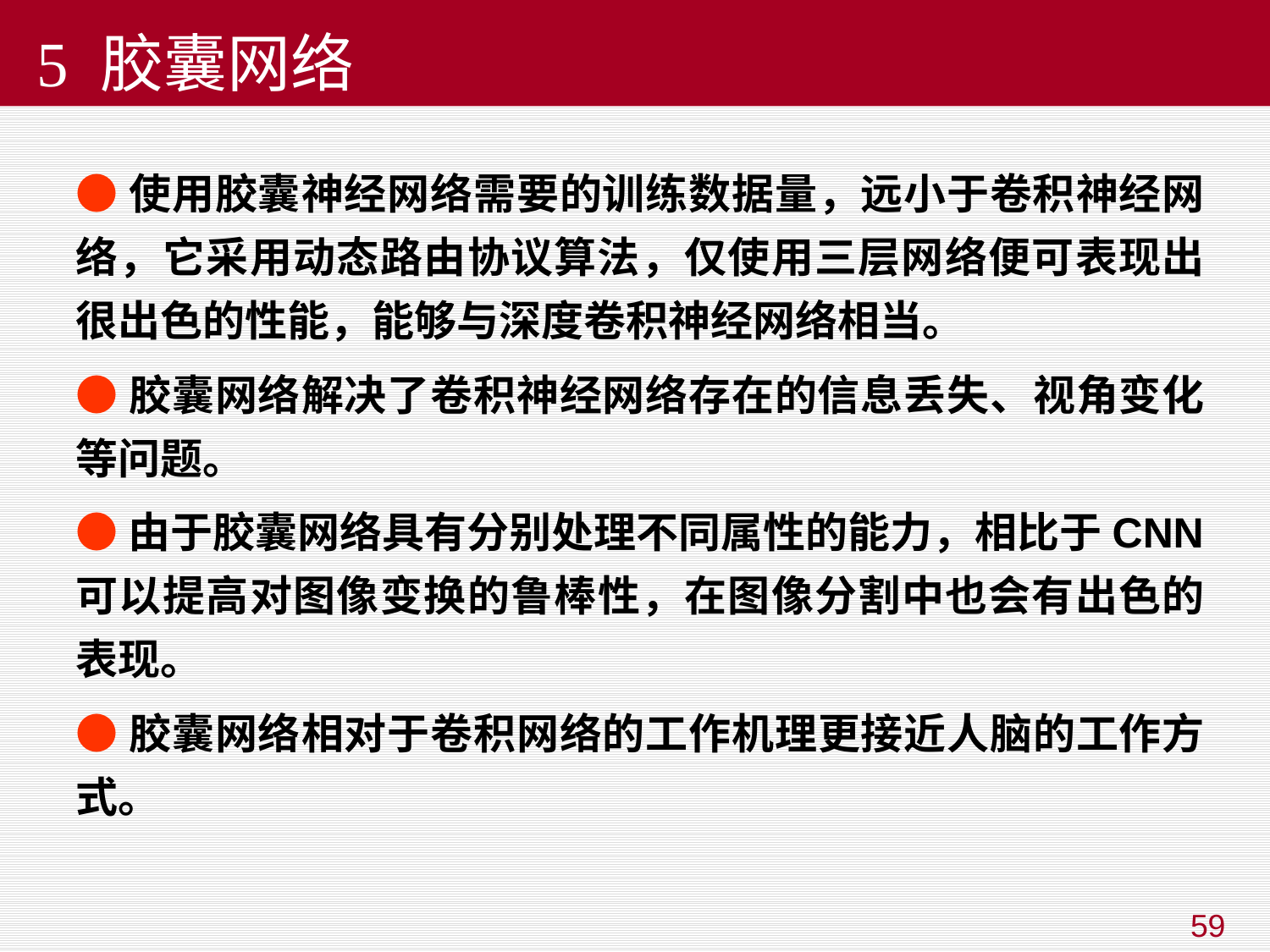

# 5 胶囊网络
●使用胶囊神经网络需要的训练数据量，远小于卷积神经网络，它采用动态路由协议算法，仅使用三层网络便可表现出很出色的性能，能够与深度卷积神经网络相当。
●胶囊网络解决了卷积神经网络存在的信息丢失、视角变化等问题。
●由于胶囊网络具有分别处理不同属性的能力，相比于CNN可以提高对图像变换的鲁棒性，在图像分割中也会有出色的表现。
●胶囊网络相对于卷积网络的工作机理更接近人脑的工作方式。
59